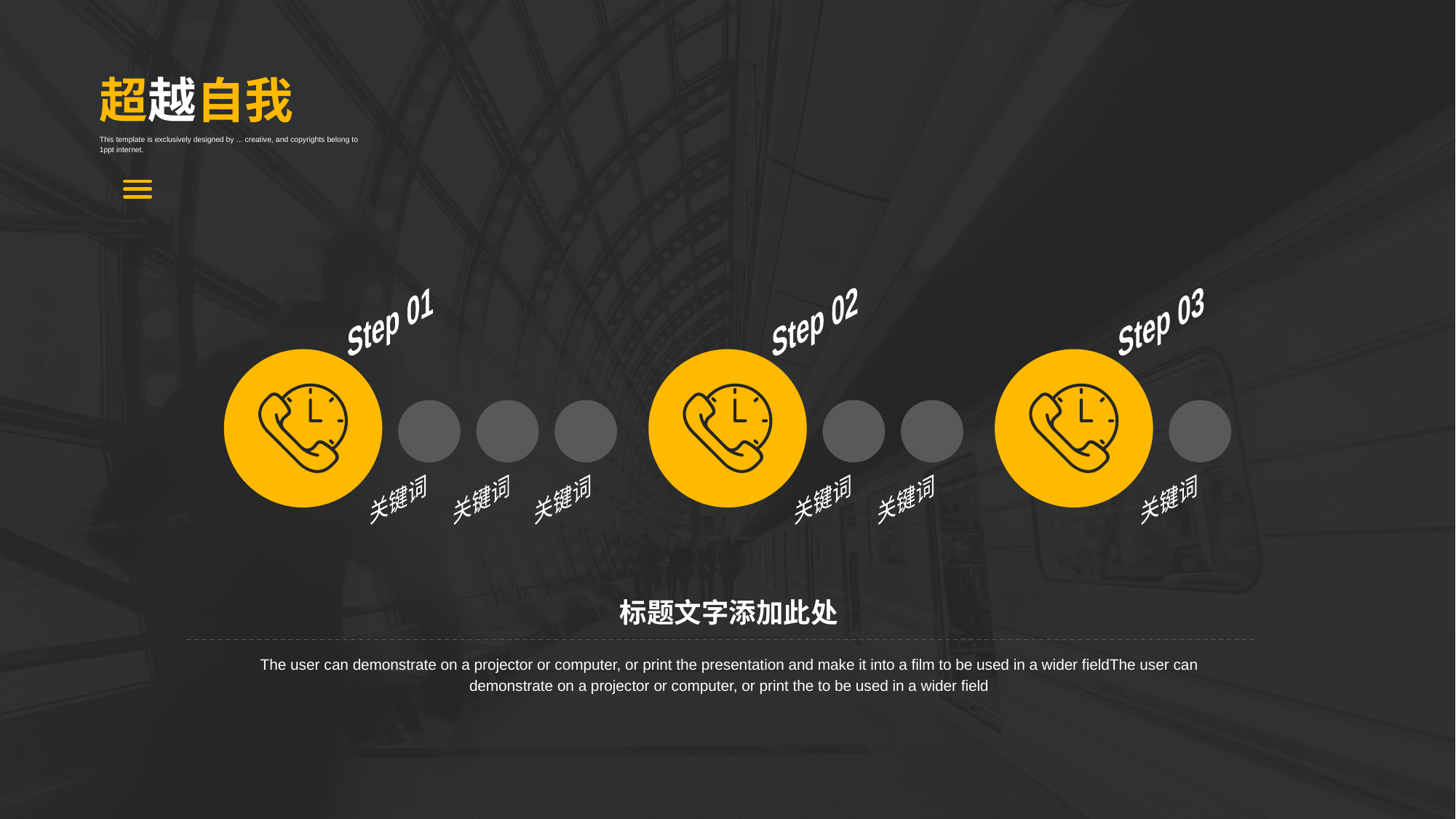

超越自我
This template is exclusively designed by ... creative, and copyrights belong to 1ppt internet.
Step 01

关键词
关键词
关键词
Step 02

关键词
关键词
Step 03

关键词
标题文字添加此处
The user can demonstrate on a projector or computer, or print the presentation and make it into a film to be used in a wider fieldThe user can demonstrate on a projector or computer, or print the to be used in a wider field